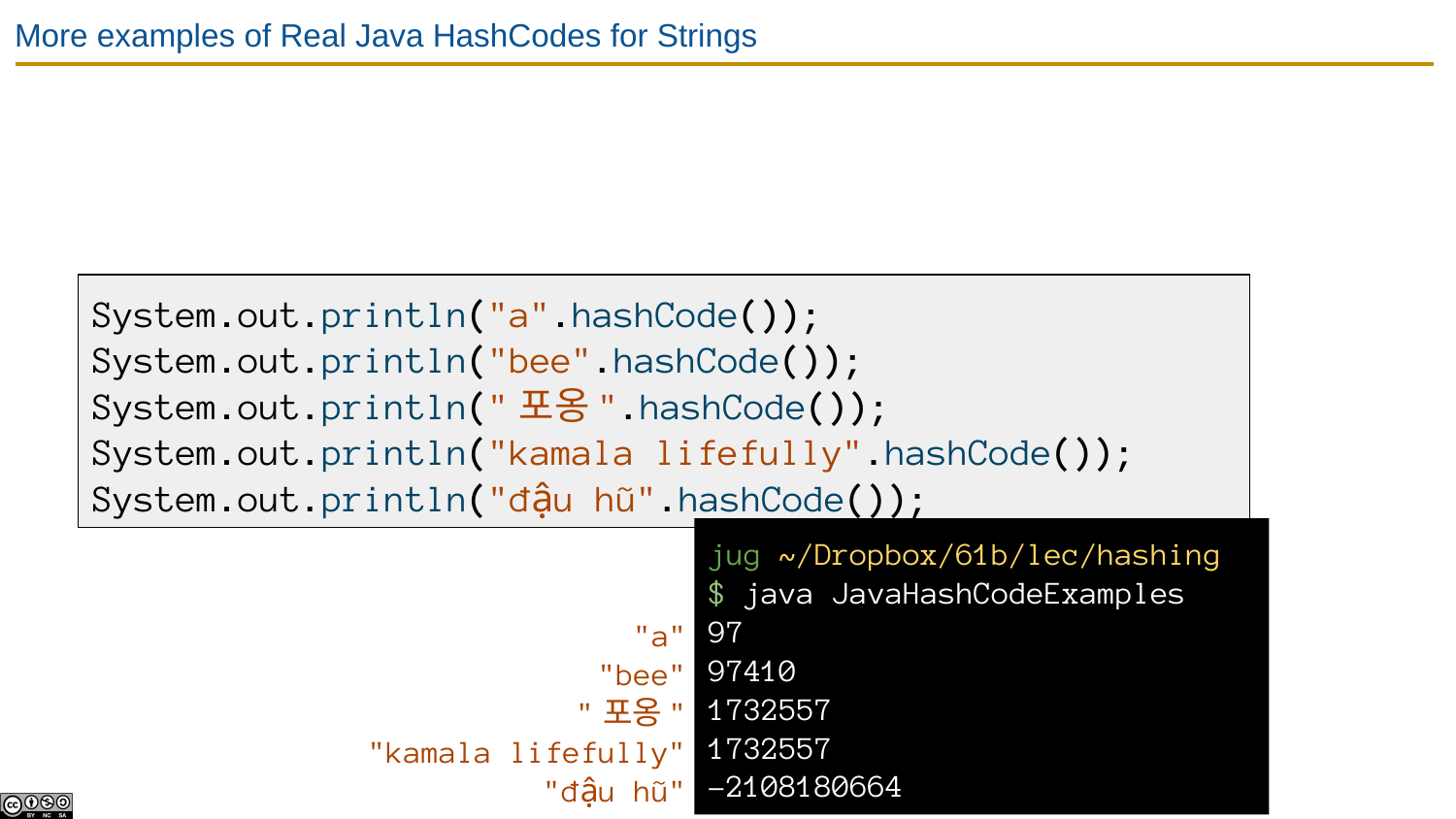

# More examples of Real Java HashCodes for Strings
System.out.println("a".hashCode());
System.out.println("bee".hashCode());
System.out.println("포옹".hashCode());
System.out.println("kamala lifefully".hashCode());
System.out.println("đậu hũ".hashCode());
jug ~/Dropbox/61b/lec/hashing
$ java JavaHashCodeExamples
97
97410
1732557
1732557
-2108180664

"a"
"bee"
"포옹"
"kamala lifefully"
"đậu hũ"